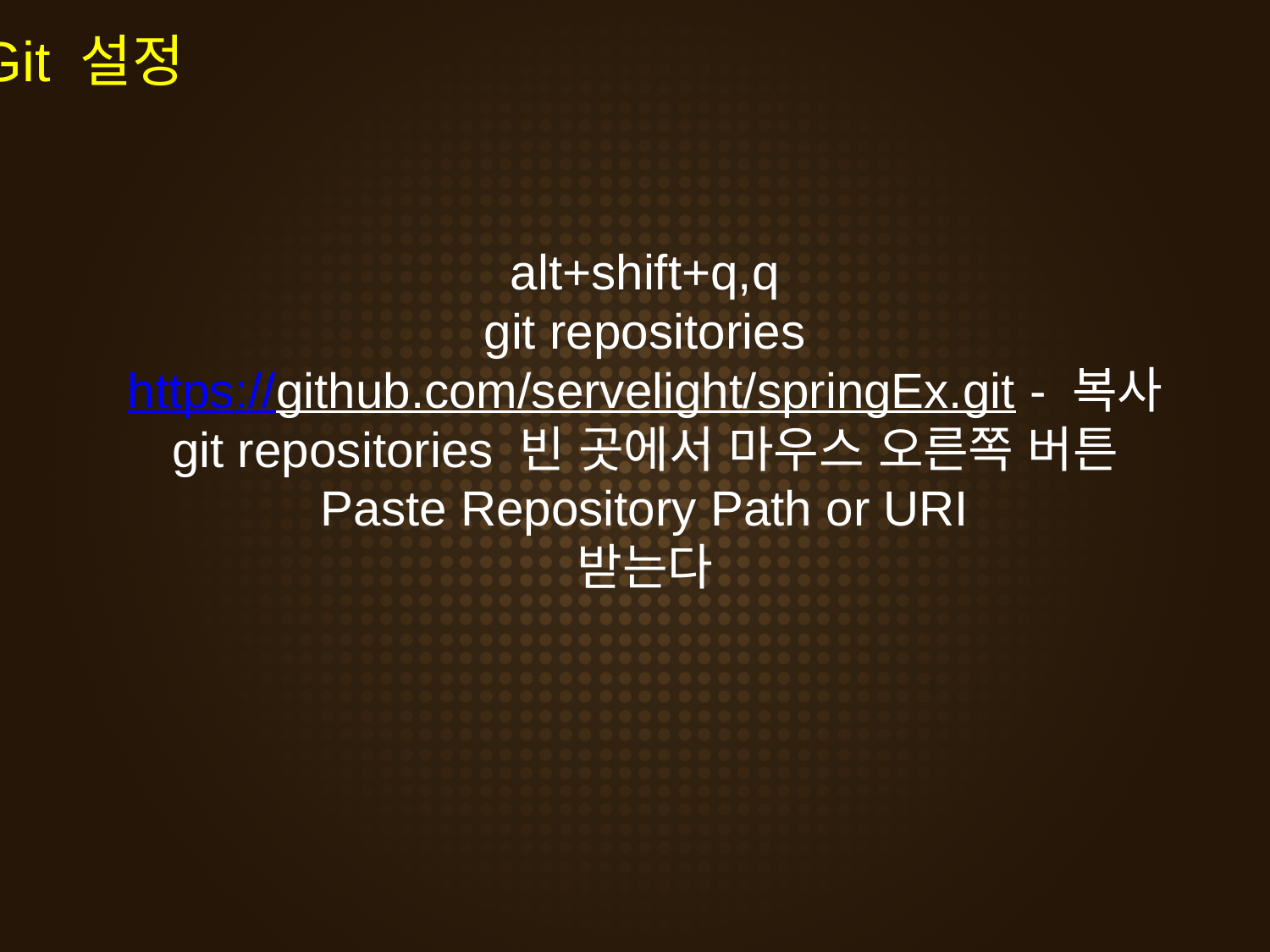

Git 설정
alt+shift+q,q
git repositories
https://github.com/servelight/springEx.git - 복사
git repositories 빈 곳에서 마우스 오른쪽 버튼
Paste Repository Path or URI
받는다